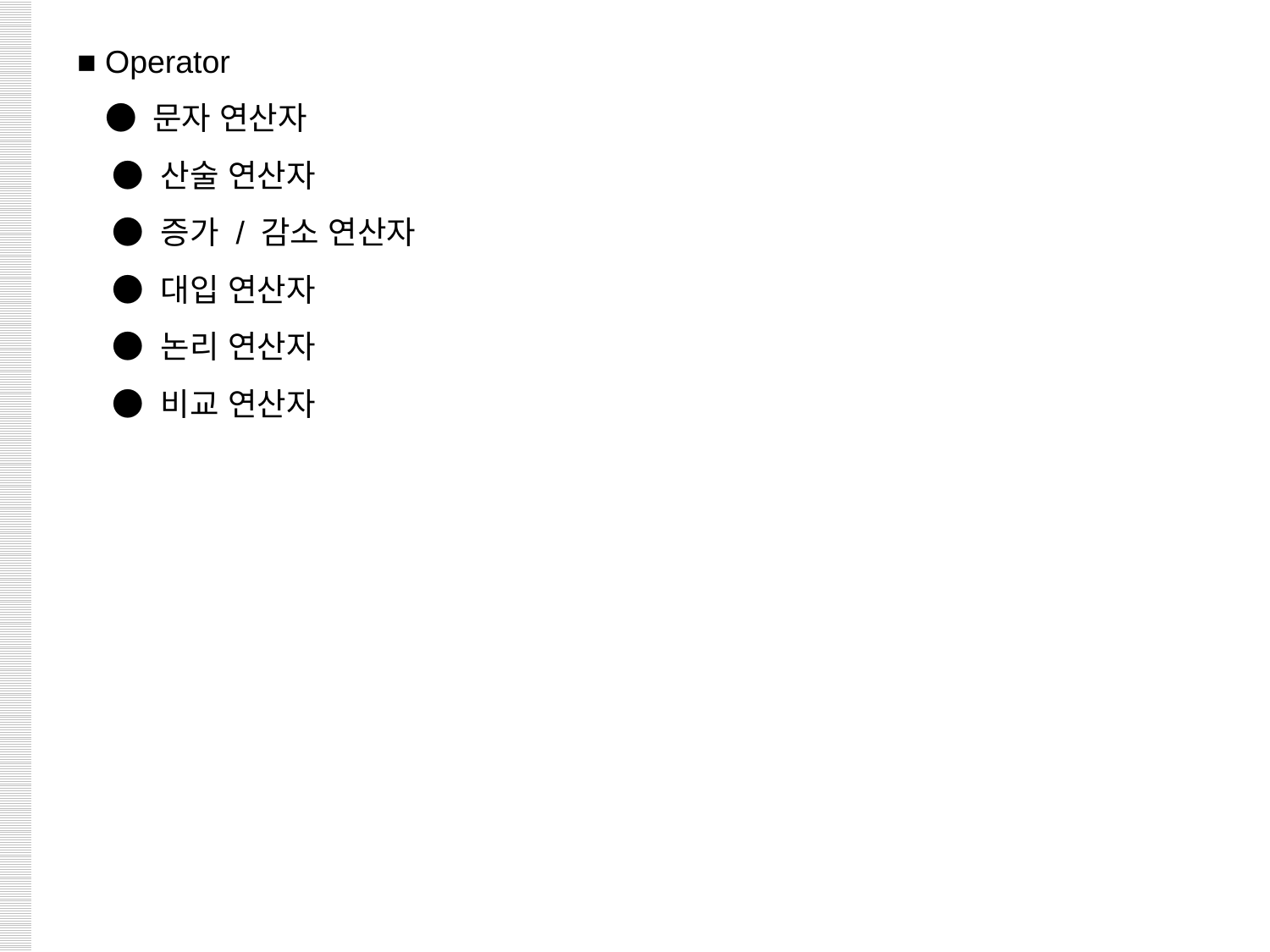

■ Operator
    ● 문자 연산자
    ● 산술 연산자
    ● 증가 / 감소 연산자
    ● 대입 연산자
    ● 논리 연산자
    ● 비교 연산자